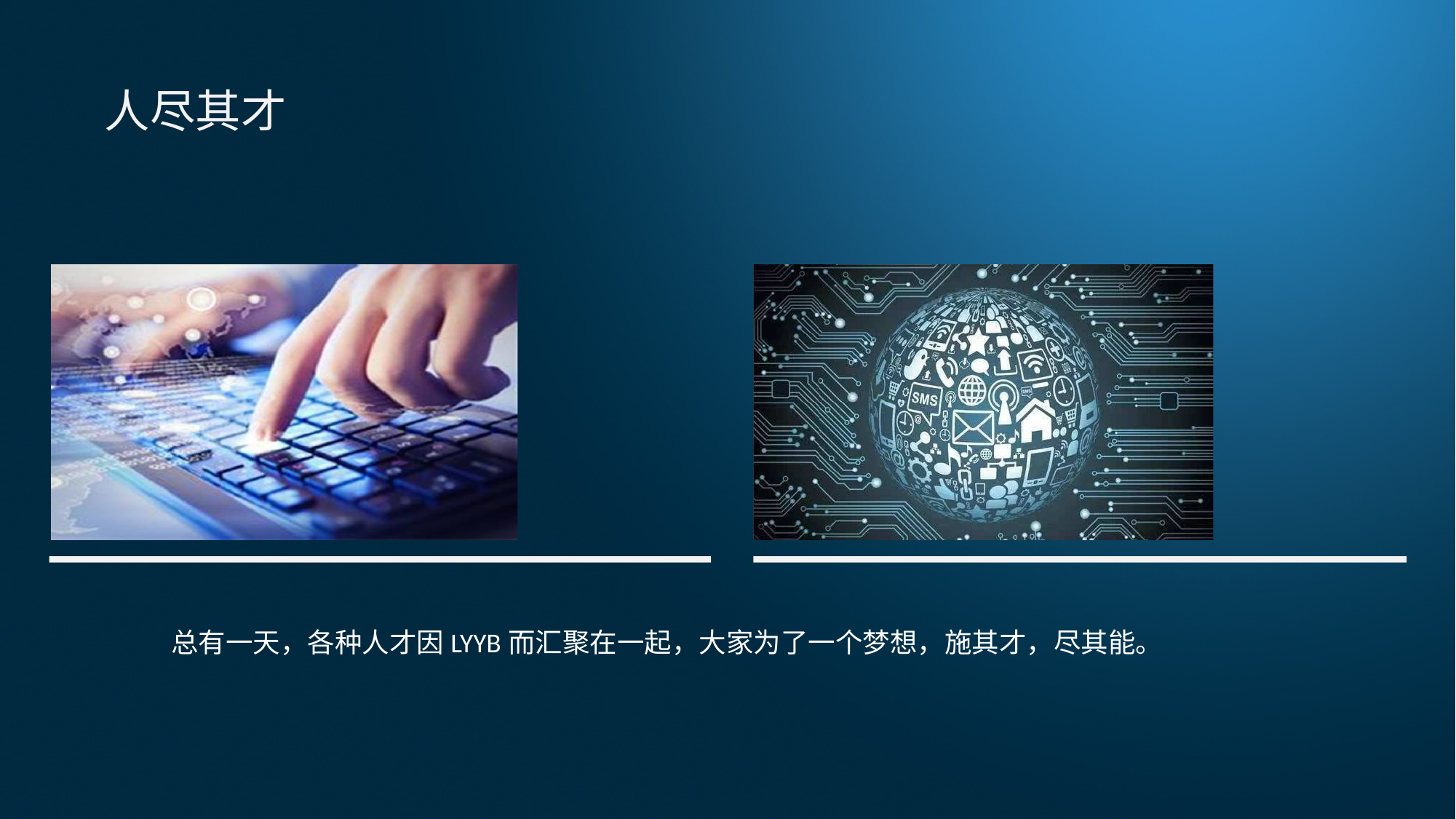

人尽其才

总有一天，各种人才因LYYB而汇聚在一起，大家为了一个梦想，施其才，尽其能。